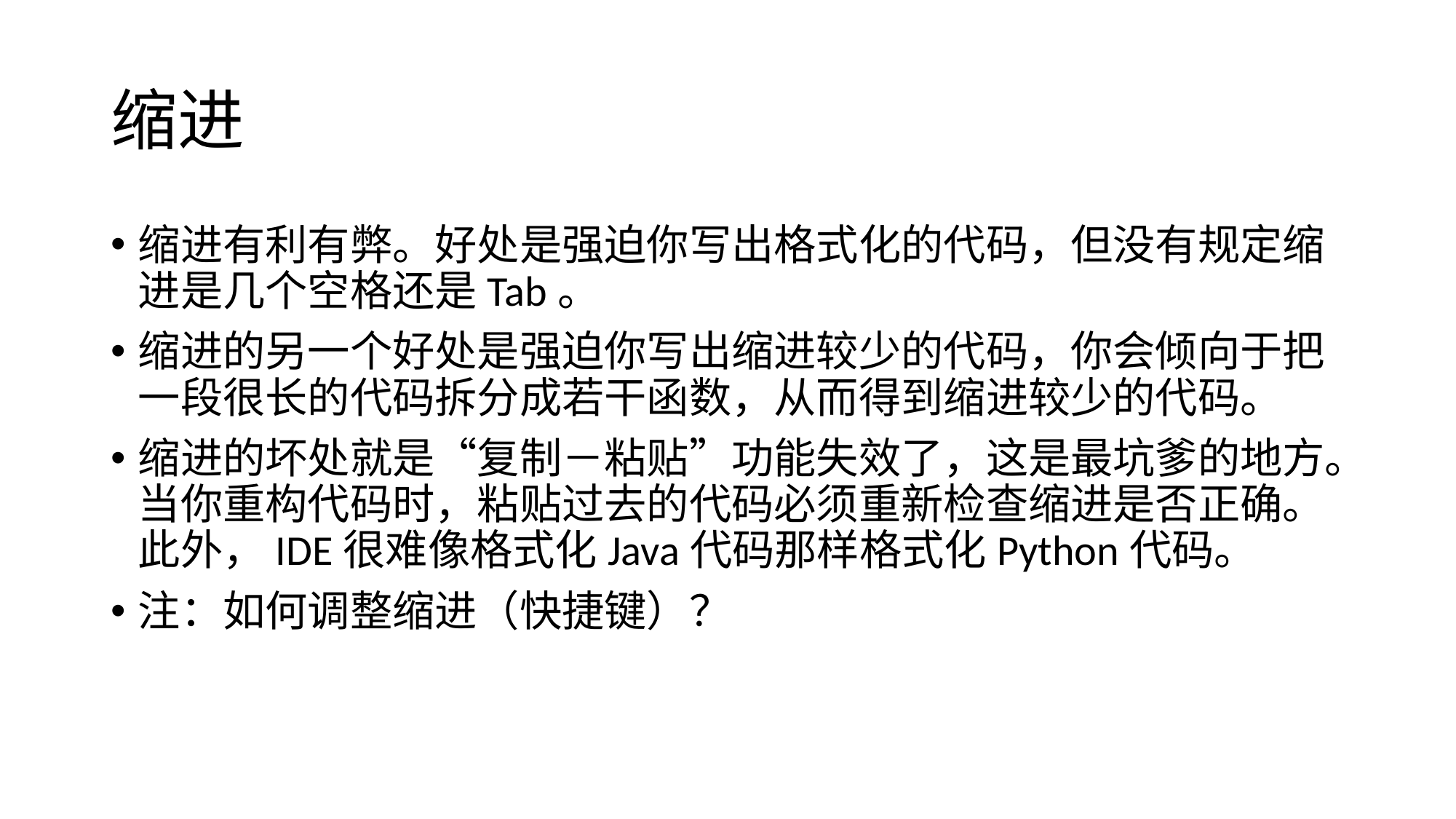

# 缩进
缩进有利有弊。好处是强迫你写出格式化的代码，但没有规定缩进是几个空格还是Tab。
缩进的另一个好处是强迫你写出缩进较少的代码，你会倾向于把一段很长的代码拆分成若干函数，从而得到缩进较少的代码。
缩进的坏处就是“复制－粘贴”功能失效了，这是最坑爹的地方。当你重构代码时，粘贴过去的代码必须重新检查缩进是否正确。此外，IDE很难像格式化Java代码那样格式化Python代码。
注：如何调整缩进（快捷键）？